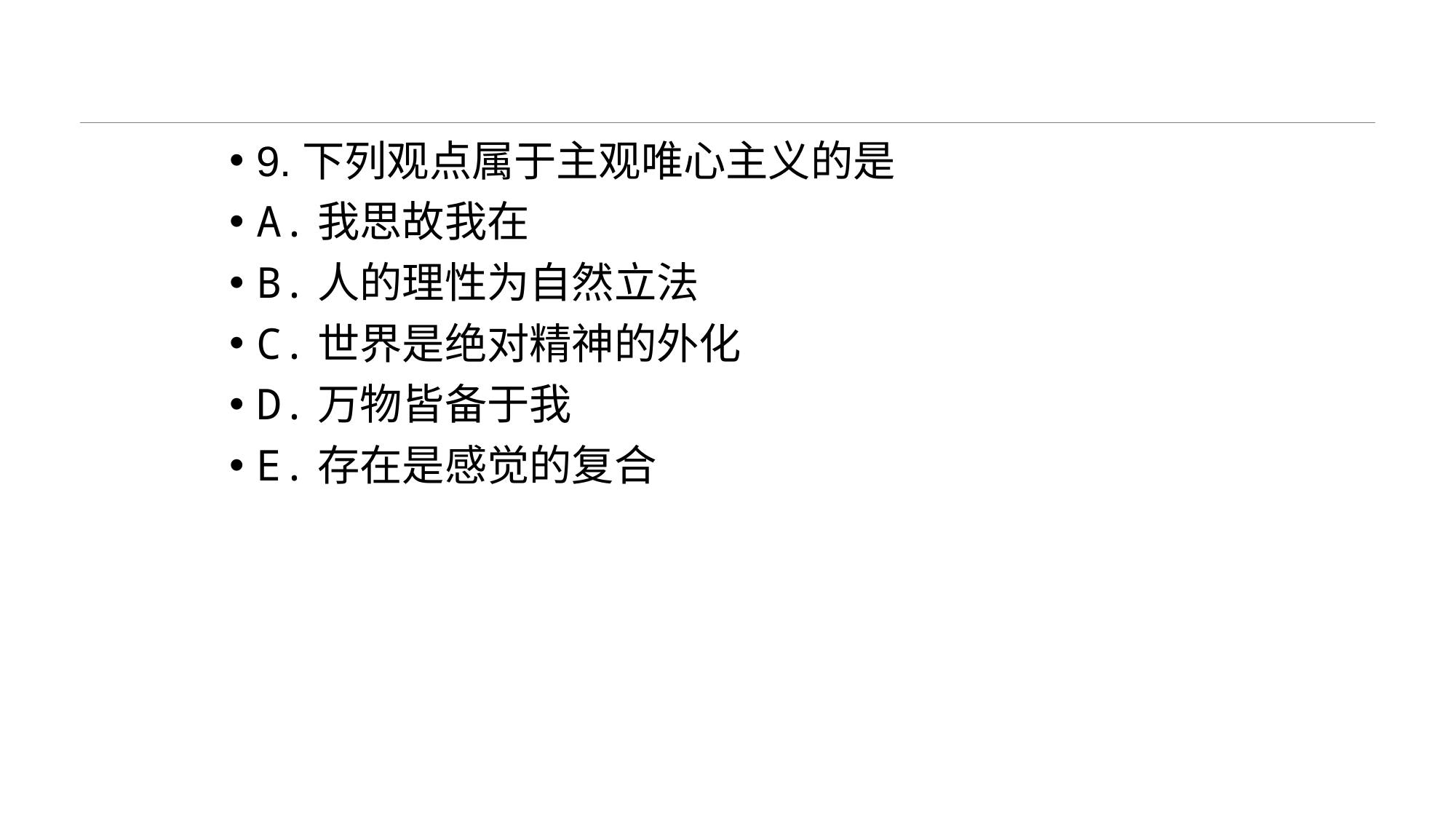

#
9.下列观点属于主观唯心主义的是
A.我思故我在
B.人的理性为自然立法
C.世界是绝对精神的外化
D.万物皆备于我
E.存在是感觉的复合